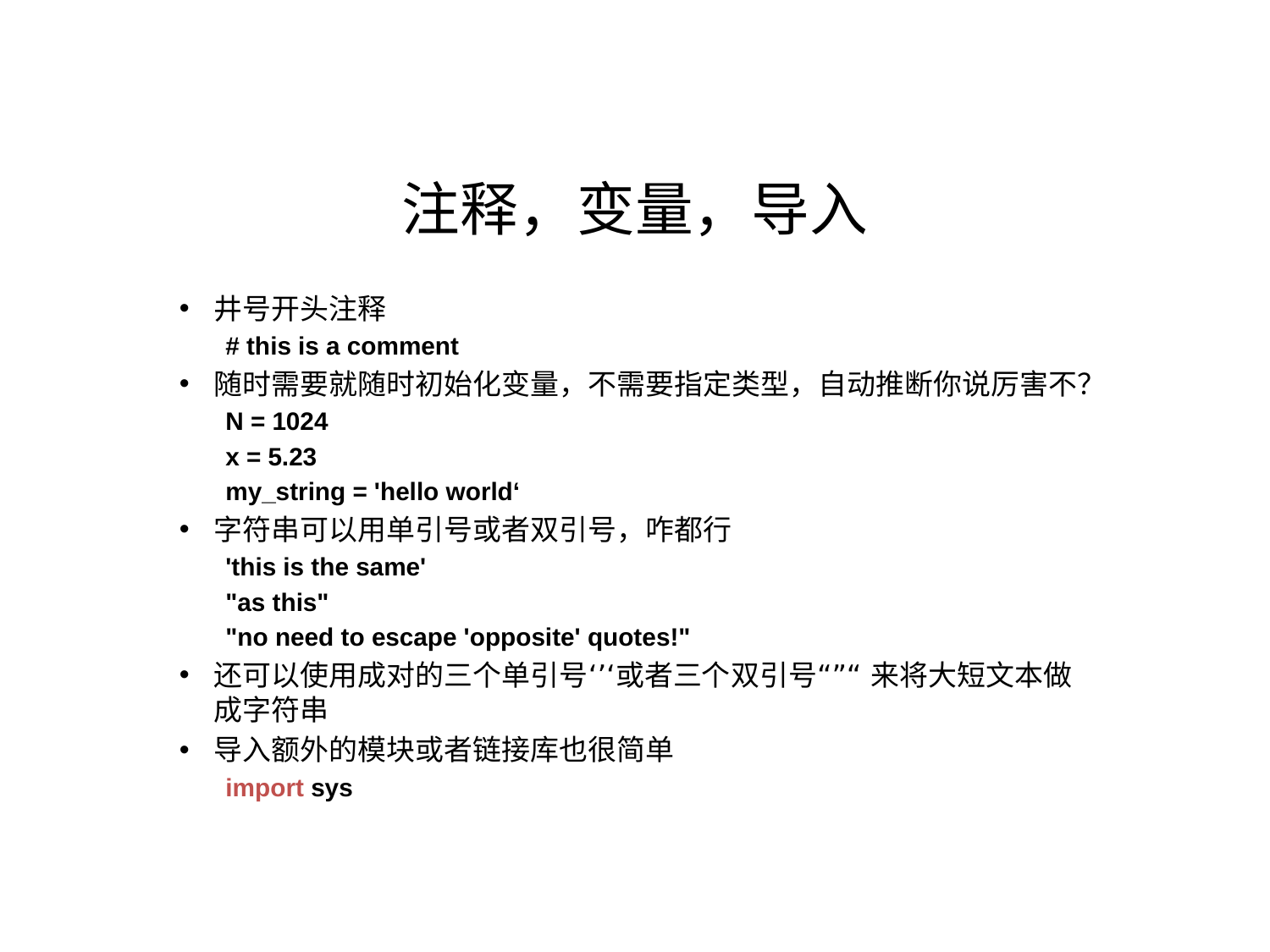

注释，变量，导入
井号开头注释
# this is a comment
随时需要就随时初始化变量，不需要指定类型，自动推断你说厉害不？
N = 1024
x = 5.23
my_string = 'hello world‘
字符串可以用单引号或者双引号，咋都行
'this is the same'
"as this"
"no need to escape 'opposite' quotes!"
还可以使用成对的三个单引号‘’‘或者三个双引号“”“ 来将大短文本做成字符串
导入额外的模块或者链接库也很简单
import sys